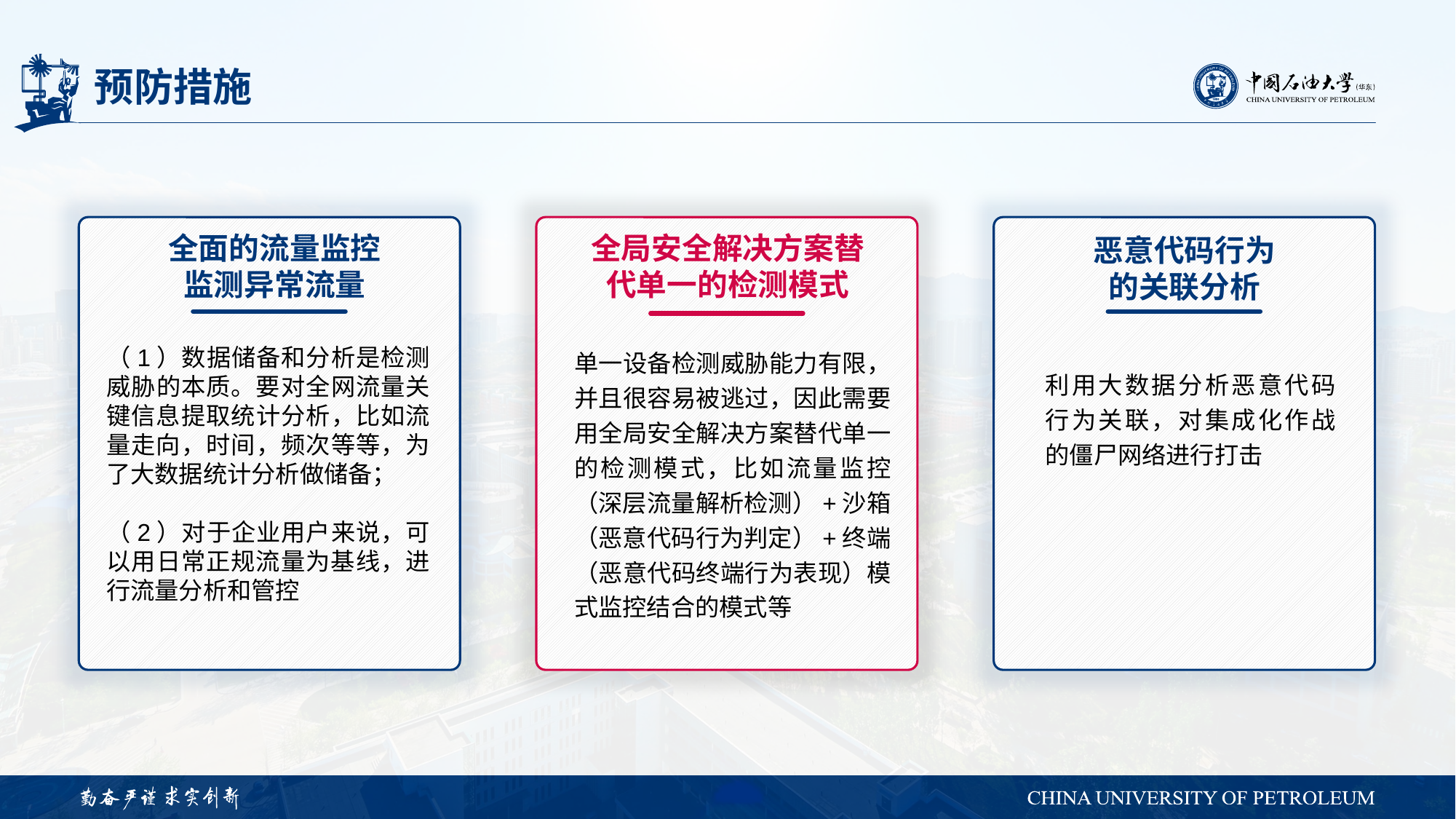

# 预防措施

全面的流量监控监测异常流量
（1）数据储备和分析是检测威胁的本质。要对全网流量关键信息提取统计分析，比如流量走向，时间，频次等等，为了大数据统计分析做储备；

（2）对于企业用户来说，可以用日常正规流量为基线，进行流量分析和管控

全局安全解决方案替代单一的检测模式
单一设备检测威胁能力有限，并且很容易被逃过，因此需要用全局安全解决方案替代单一的检测模式，比如流量监控（深层流量解析检测）+沙箱（恶意代码行为判定）+终端（恶意代码终端行为表现）模式监控结合的模式等

恶意代码行为
的关联分析
利用大数据分析恶意代码行为关联，对集成化作战的僵尸网络进行打击